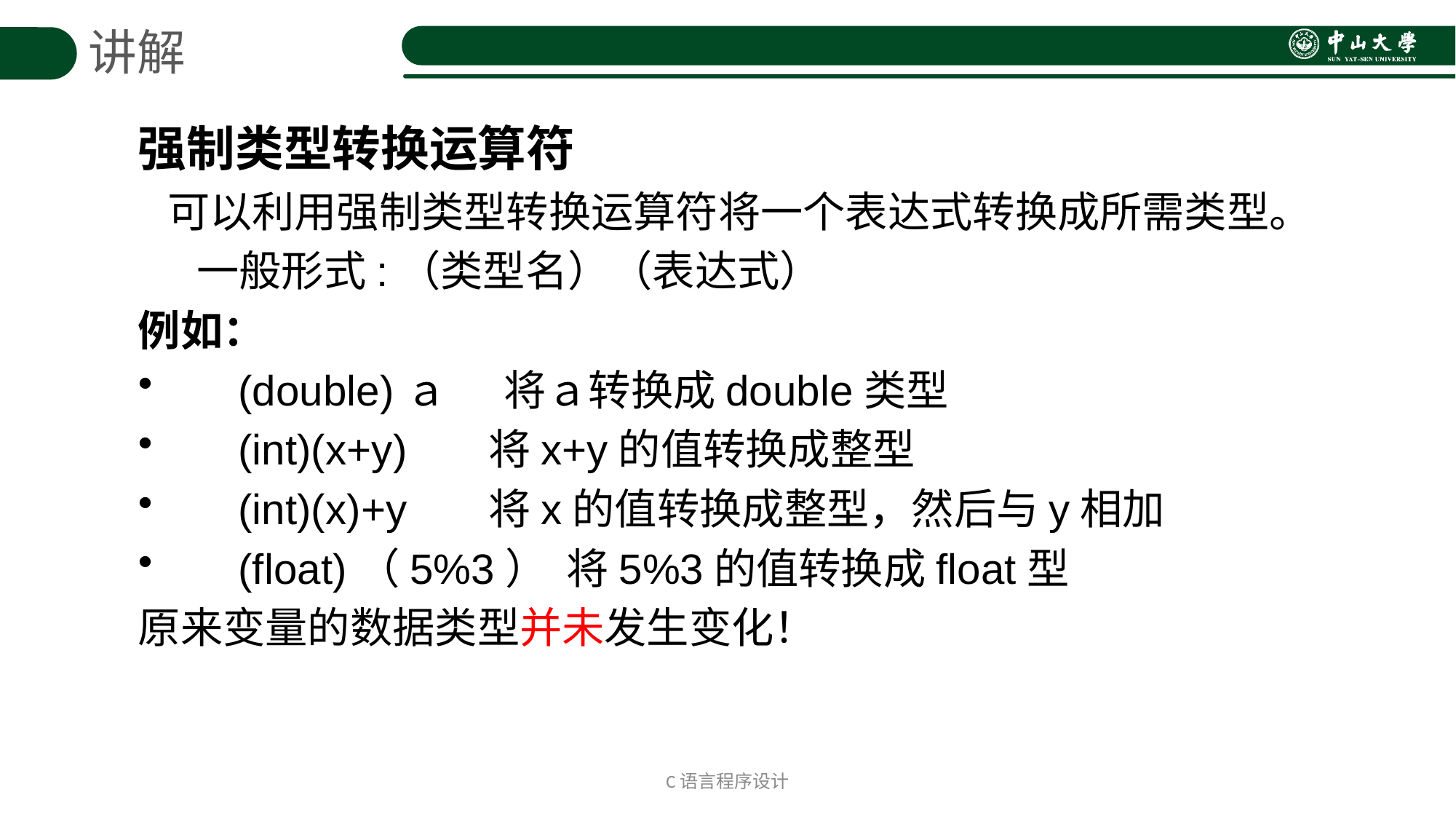

讲解
强制类型转换运算符
  可以利用强制类型转换运算符将一个表达式转换成所需类型。
     一般形式:（类型名）（表达式）
例如：
(double)ａ      将ａ转换成double类型
(int)(x+y)      将x+y的值转换成整型
(int)(x)+y      将x的值转换成整型，然后与y相加
(float)（5%3）  将5%3的值转换成float型
原来变量的数据类型并未发生变化！

C语言程序设计
70